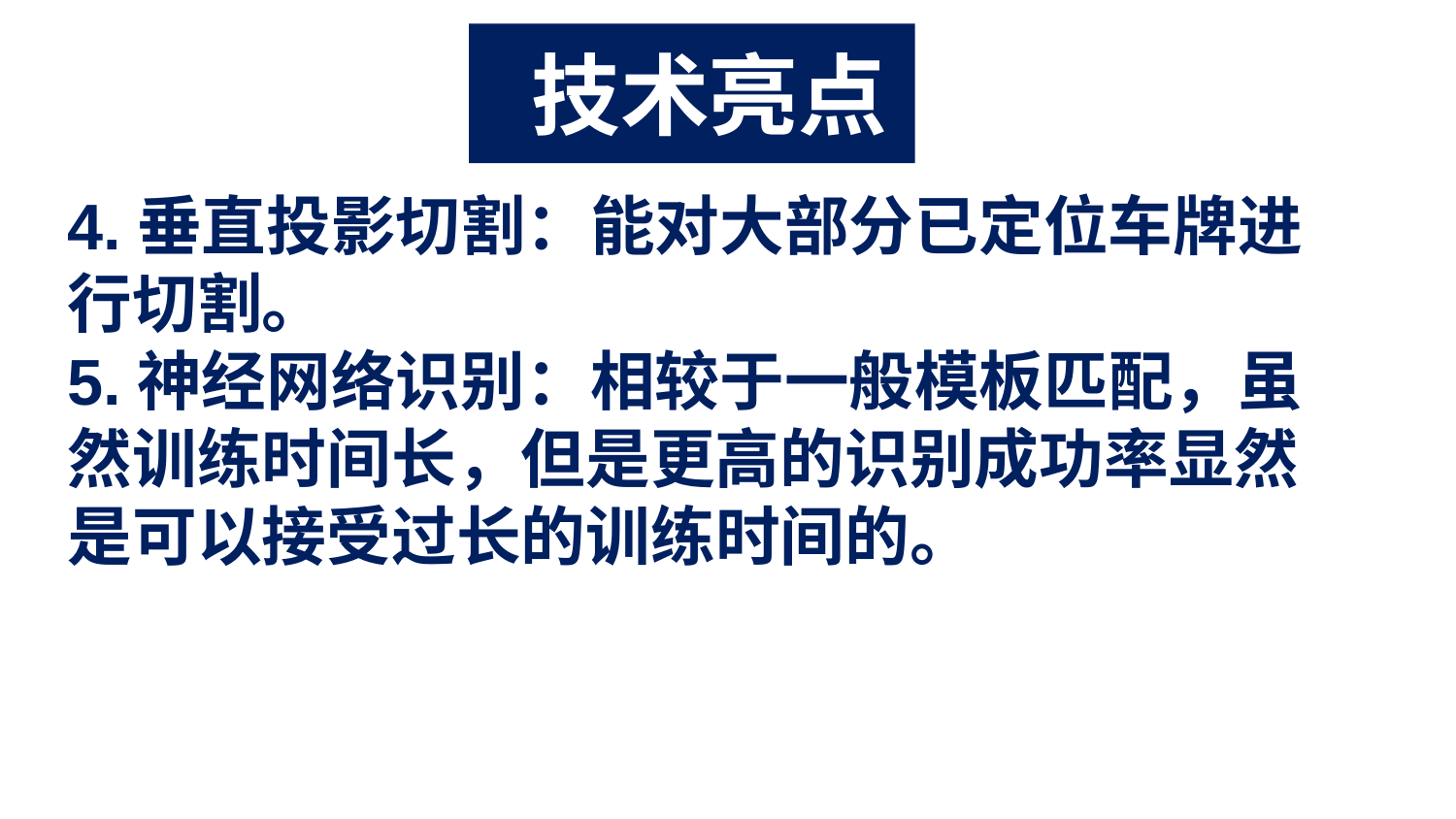

技术亮点
4.垂直投影切割：能对大部分已定位车牌进行切割。
5.神经网络识别：相较于一般模板匹配，虽然训练时间长，但是更高的识别成功率显然是可以接受过长的训练时间的。